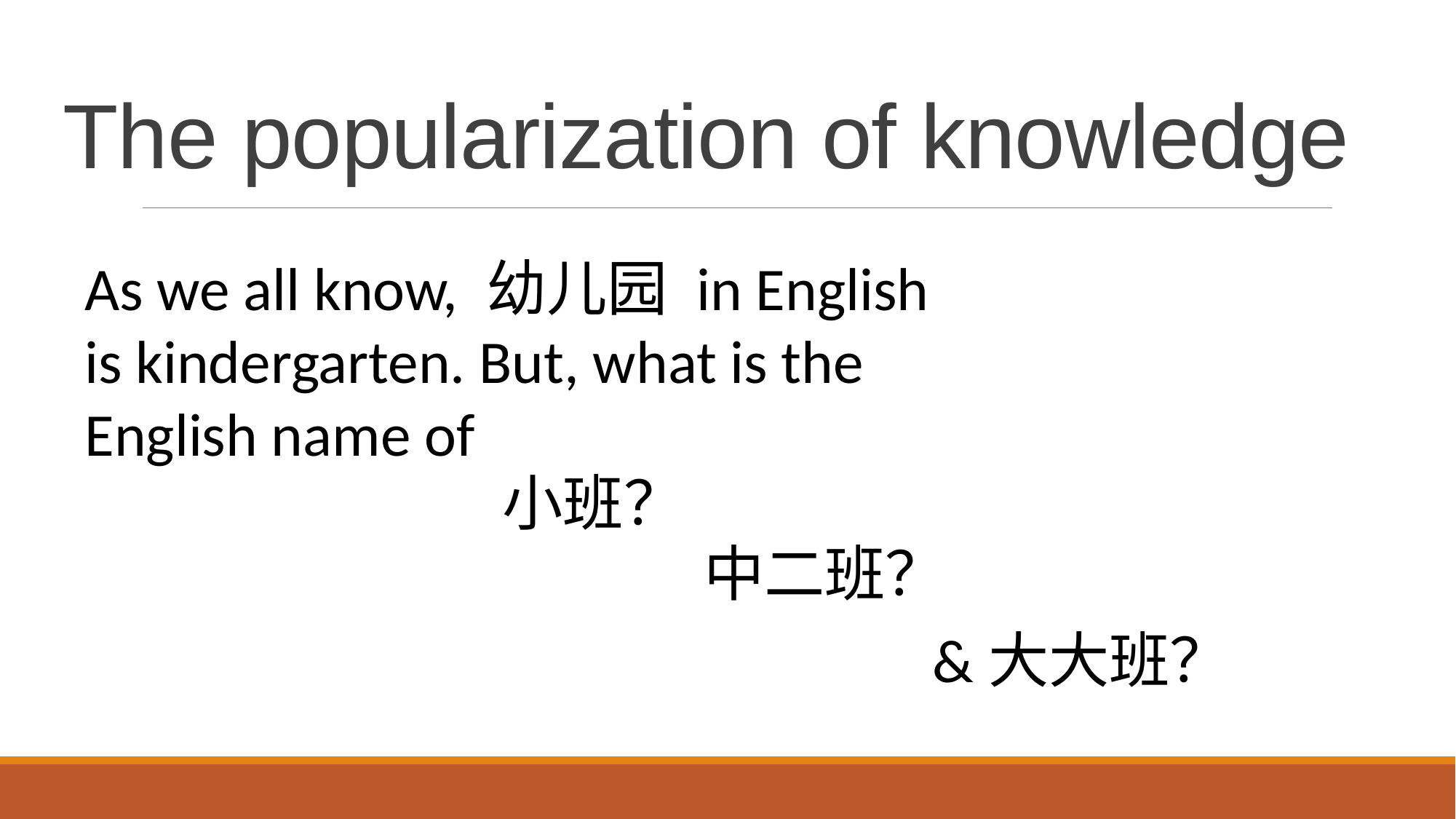

# The popularization of knowledge
As we all know, 幼儿园 in English is kindergarten. But, what is the English name of
小班？
中二班？
&大大班？